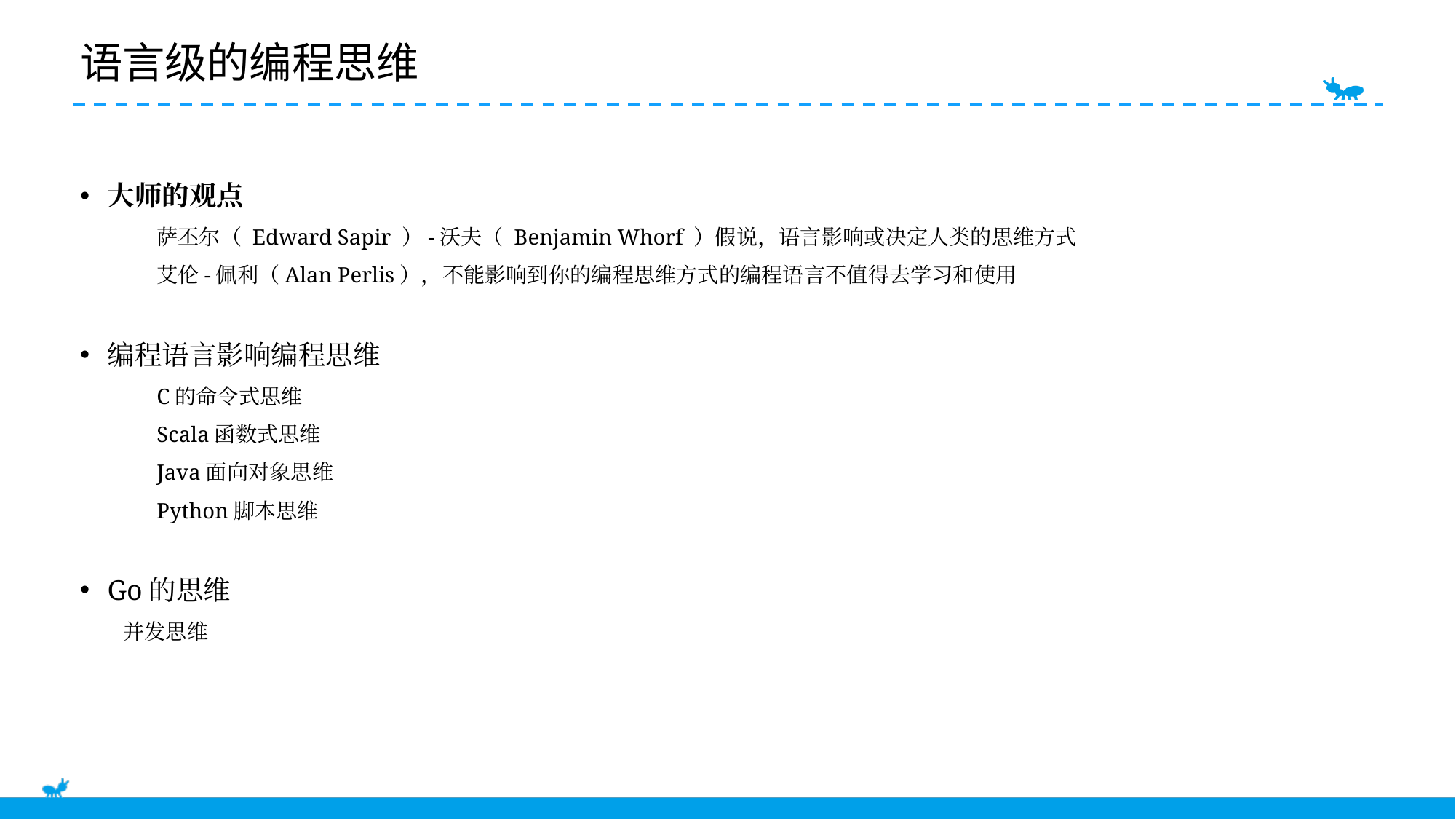

E6636BC20180234D78A0072836F0B9D0B2B9B20C1D4C0BF0AFD9863EB13E2BFC5B41BA3871692B0F22E92108384685EB5C1921DA41D0FBE11BBFC2E87B2E14DC24F230AD912384D704A92AC76C924DF539B6ED3A700D73C228ADA1937ABD9CE8D896269F9E3
# 语言级的编程思维
大师的观点
萨丕尔（ Edward Sapir ）-沃夫（ Benjamin Whorf ）假说，语言影响或决定人类的思维方式
艾伦-佩利（Alan Perlis），不能影响到你的编程思维方式的编程语言不值得去学习和使用

编程语言影响编程思维
C的命令式思维
Scala函数式思维
Java面向对象思维
Python脚本思维

Go的思维
       并发思维